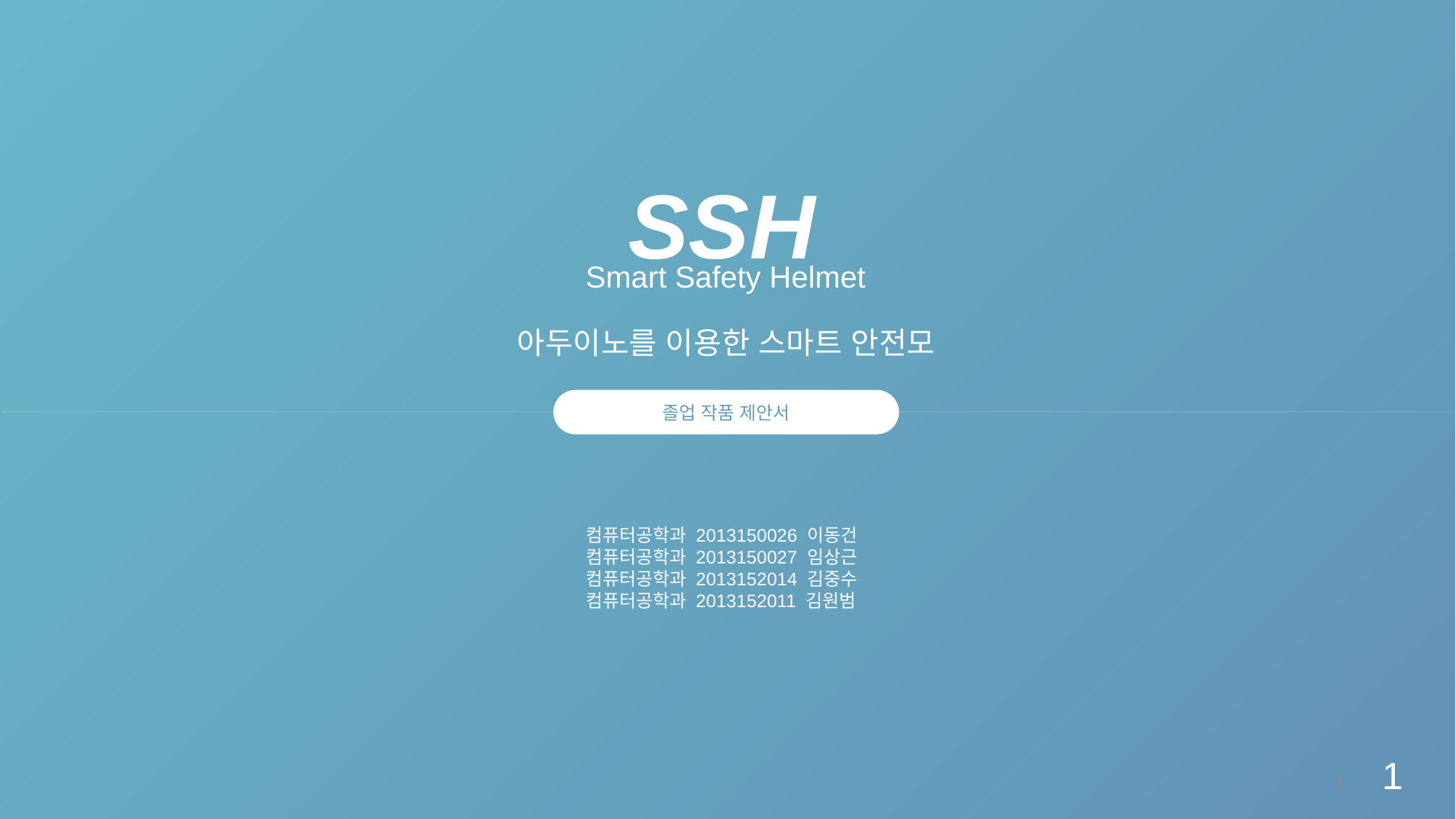

SSH
Smart Safety Helmet
아두이노를 이용한 스마트 안전모
졸업 작품 제안서
컴퓨터공학과 2013150026 이동건
컴퓨터공학과 2013150027 임상근
컴퓨터공학과 2013152014 김중수
컴퓨터공학과 2013152011 김원범
1
1